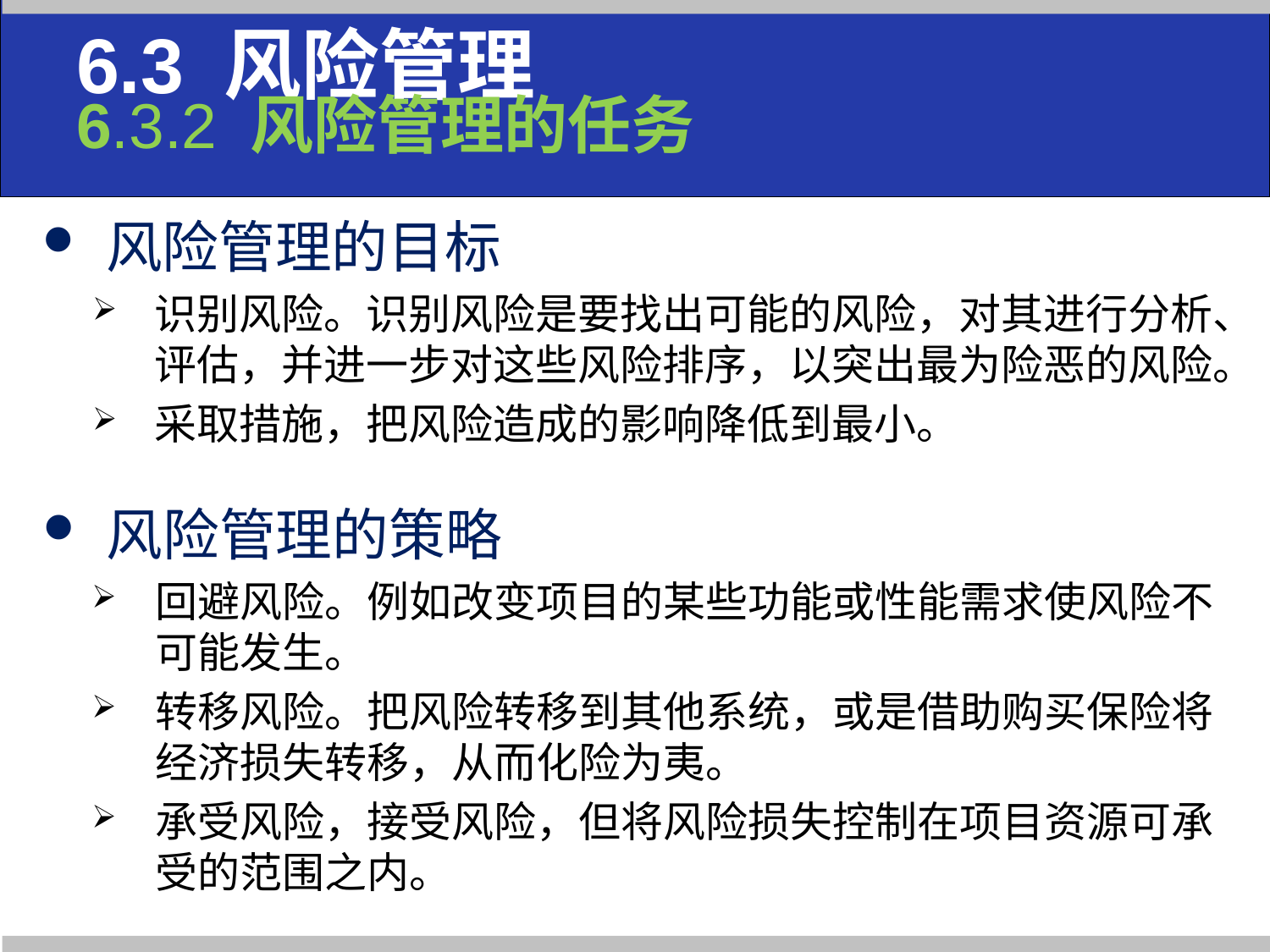

6.3 风险管理
6.3.2 风险管理的任务
风险管理的目标
识别风险。识别风险是要找出可能的风险，对其进行分析、评估，并进一步对这些风险排序，以突出最为险恶的风险。
采取措施，把风险造成的影响降低到最小。
风险管理的策略
回避风险。例如改变项目的某些功能或性能需求使风险不可能发生。
转移风险。把风险转移到其他系统，或是借助购买保险将经济损失转移，从而化险为夷。
承受风险，接受风险，但将风险损失控制在项目资源可承受的范围之内。

764